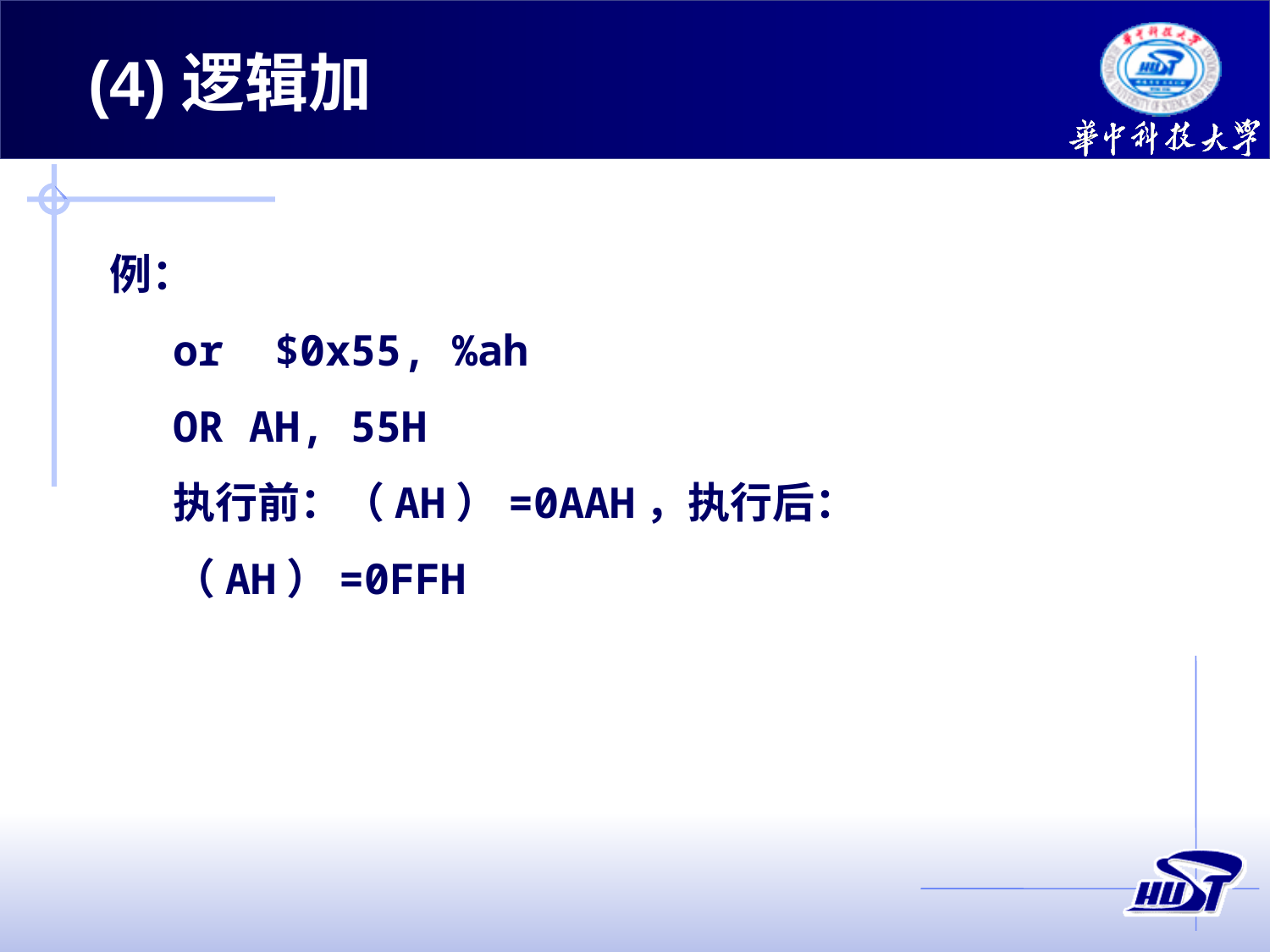

(4)逻辑加
例：
or  $0x55, %ah
OR AH, 55H
执行前：（AH）=0AAH，执行后：（AH）=0FFH